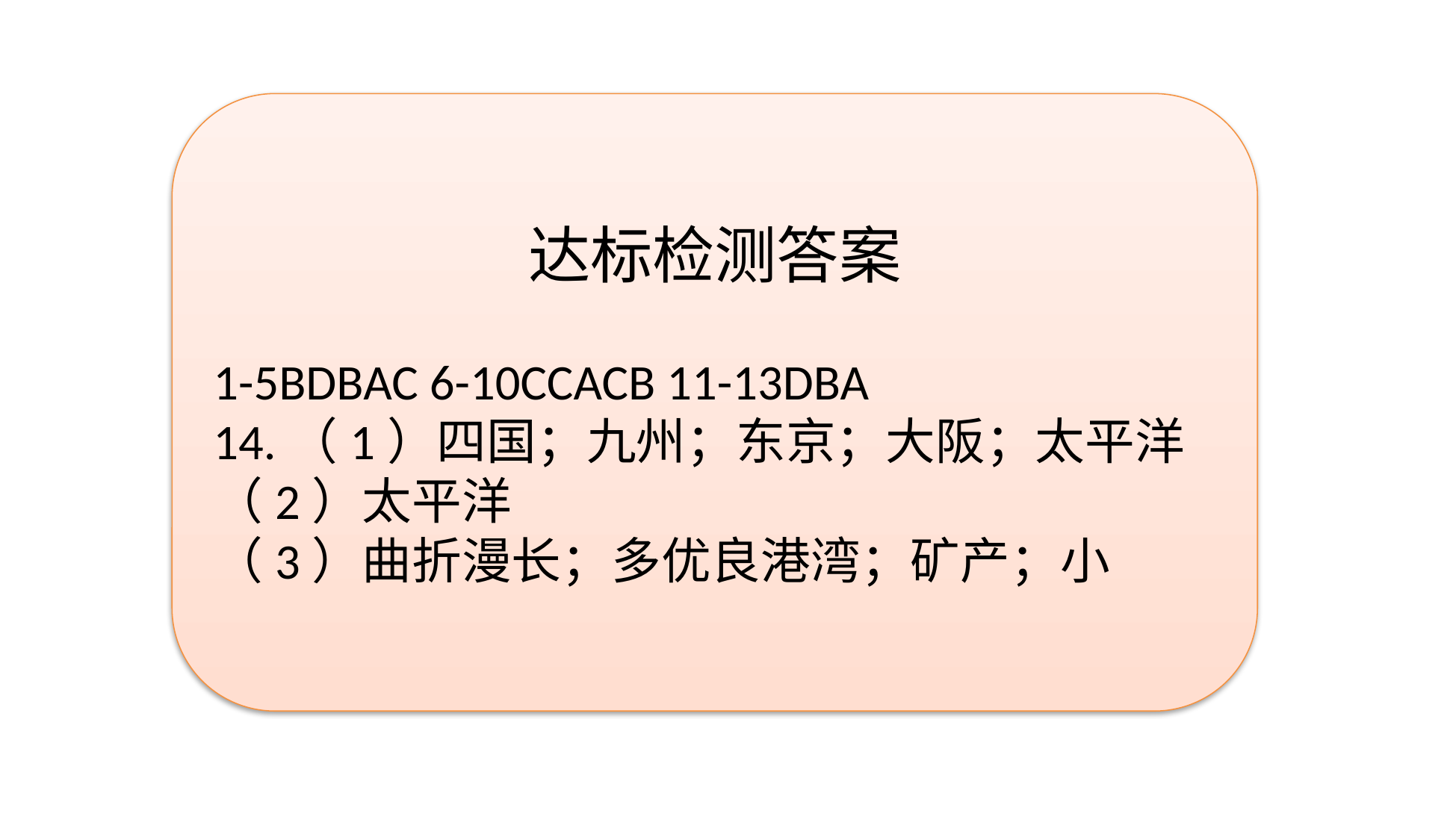

达标检测答案

1-5BDBAC 6-10CCACB 11-13DBA
14.（1）四国；九州；东京；大阪；太平洋
（2）太平洋
（3）曲折漫长；多优良港湾；矿产；小